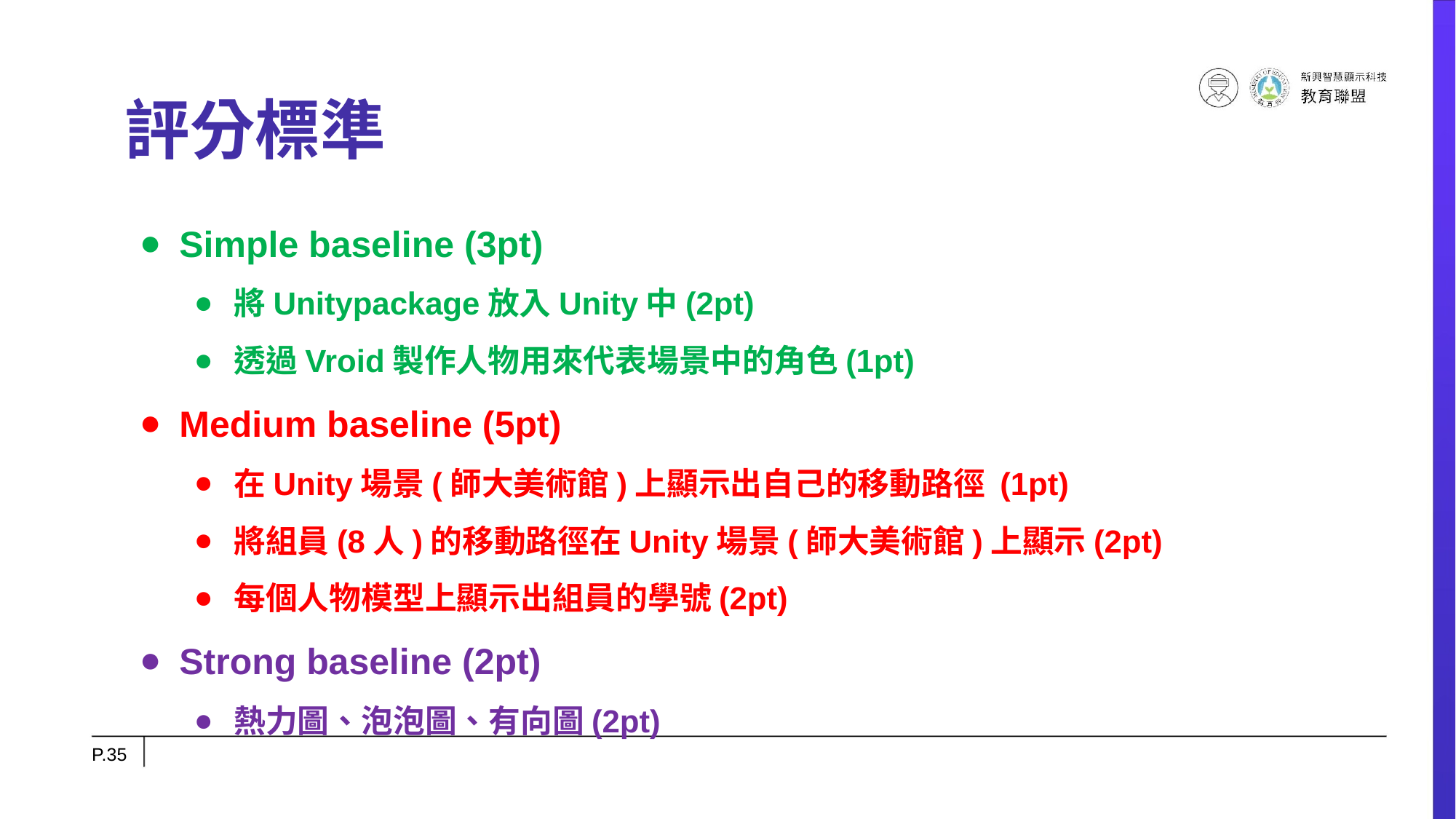

# 評分標準
Simple baseline (3pt)
將Unitypackage放入Unity中(2pt)
透過Vroid製作人物用來代表場景中的角色(1pt)
Medium baseline (5pt)
在Unity場景(師大美術館)上顯示出自己的移動路徑 (1pt)
將組員(8人)的移動路徑在Unity場景(師大美術館)上顯示(2pt)
每個人物模型上顯示出組員的學號(2pt)
Strong baseline (2pt)
熱力圖、泡泡圖、有向圖(2pt)
P.35